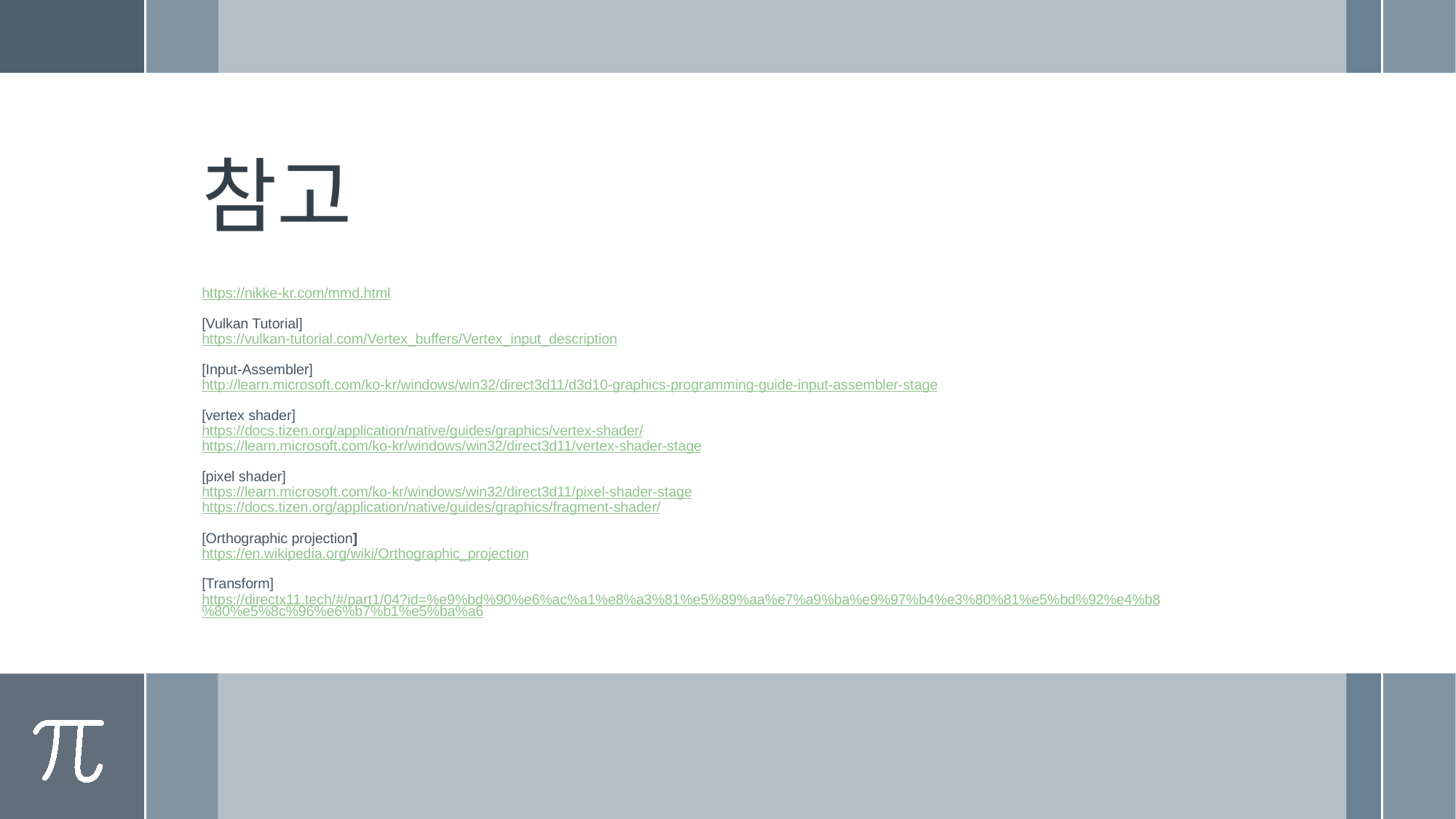

# 참고
https://nikke-kr.com/mmd.html

[Vulkan Tutorial]
https://vulkan-tutorial.com/Vertex_buffers/Vertex_input_description

[Input-Assembler]
http://learn.microsoft.com/ko-kr/windows/win32/direct3d11/d3d10-graphics-programming-guide-input-assembler-stage

[vertex shader]
https://docs.tizen.org/application/native/guides/graphics/vertex-shader/
https://learn.microsoft.com/ko-kr/windows/win32/direct3d11/vertex-shader-stage

[pixel shader]
https://learn.microsoft.com/ko-kr/windows/win32/direct3d11/pixel-shader-stage
https://docs.tizen.org/application/native/guides/graphics/fragment-shader/

[Orthographic projection]
https://en.wikipedia.org/wiki/Orthographic_projection

[Transform]
https://directx11.tech/#/part1/04?id=%e9%bd%90%e6%ac%a1%e8%a3%81%e5%89%aa%e7%a9%ba%e9%97%b4%e3%80%81%e5%bd%92%e4%b8%80%e5%8c%96%e6%b7%b1%e5%ba%a6